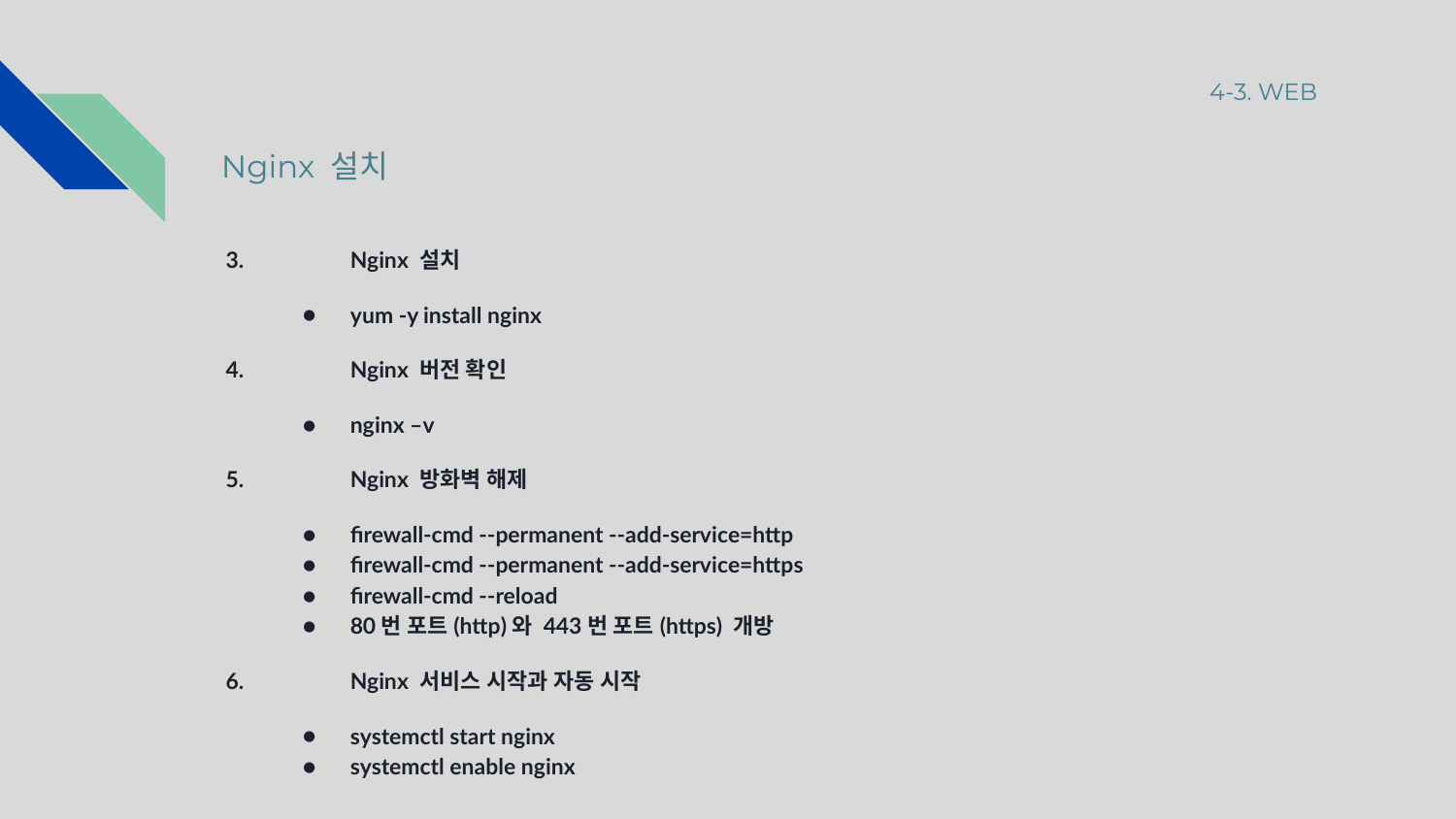

4-3. WEB

# Nginx 설치
    3.	Nginx 설치
yum -y install nginx
    4.	Nginx 버전 확인
nginx –v
    5.	Nginx 방화벽 해제
firewall-cmd --permanent --add-service=http
firewall-cmd --permanent --add-service=https
firewall-cmd --reload
80번 포트(http)와 443번 포트(https) 개방
    6.	Nginx 서비스 시작과 자동 시작
systemctl start nginx
systemctl enable nginx